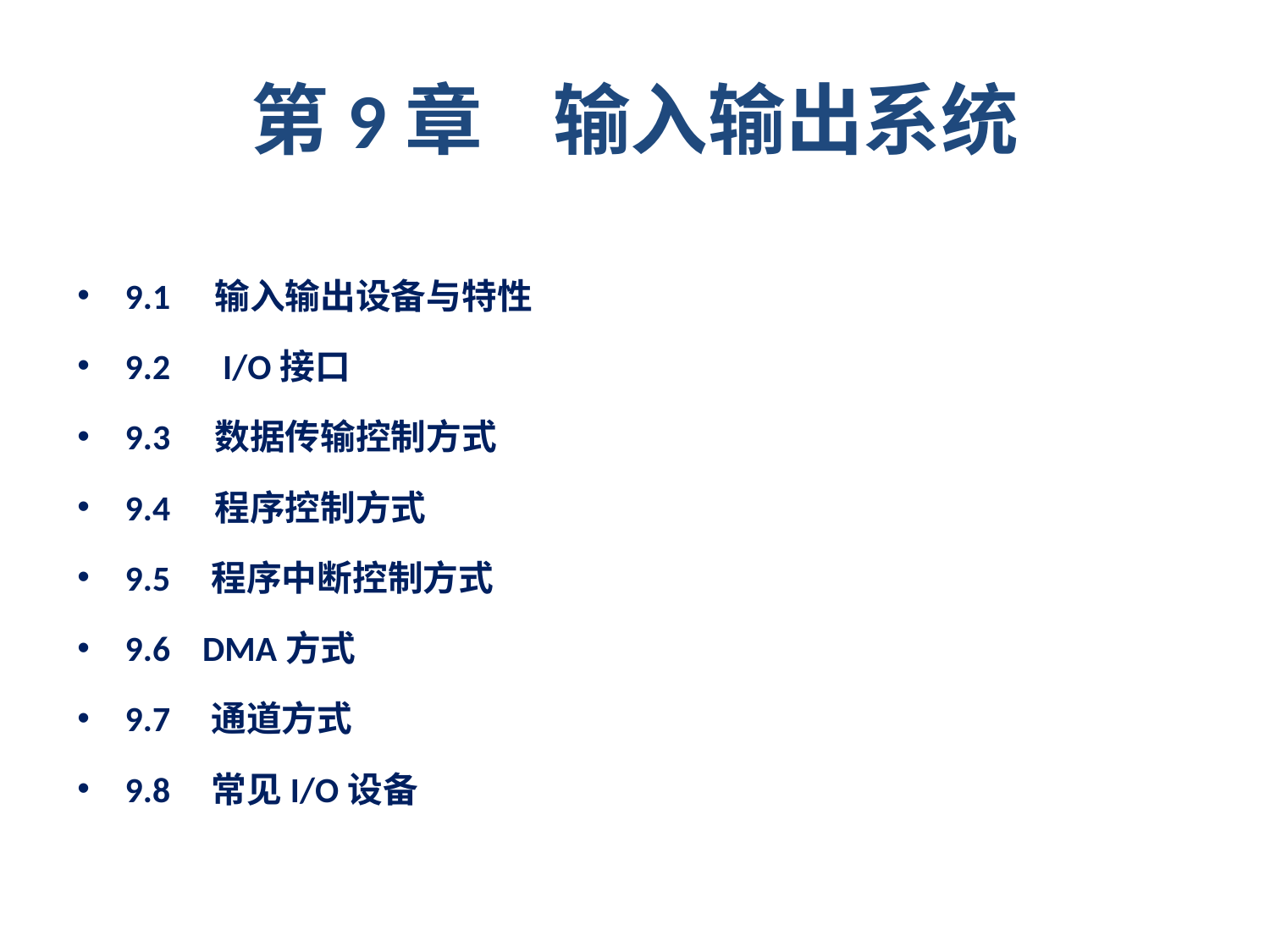

# 第9章    输入输出系统
9.1　输入输出设备与特性
9.2　I/O接口
9.3　数据传输控制方式
9.4　程序控制方式
9.5    程序中断控制方式
9.6    DMA方式
9.7    通道方式
9.8    常见I/O设备